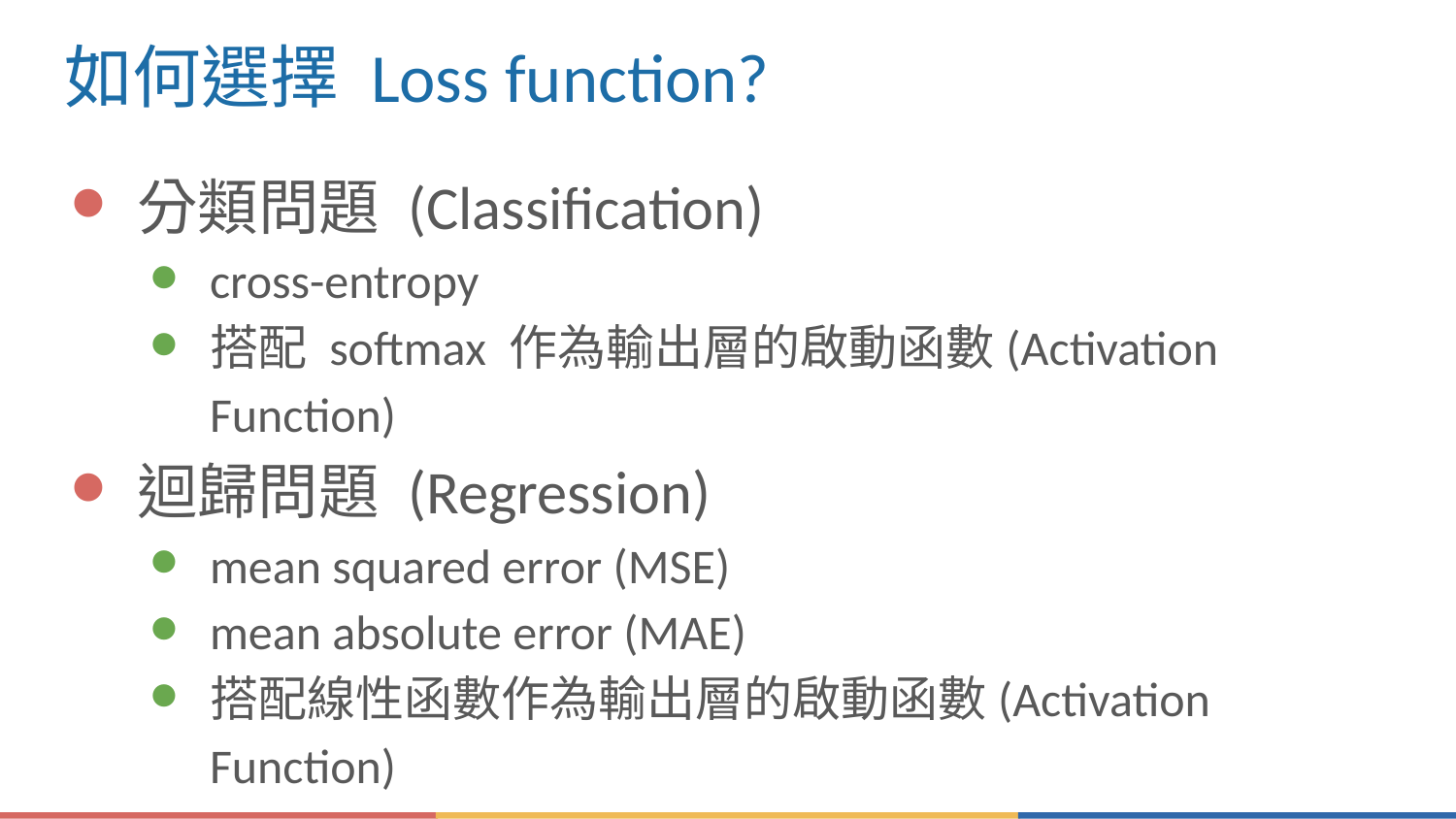

# 如何選擇 Loss function?
分類問題 (Classification)
cross-entropy
搭配 softmax 作為輸出層的啟動函數(Activation Function)
迴歸問題 (Regression)
mean squared error (MSE)
mean absolute error (MAE)
搭配線性函數作為輸出層的啟動函數(Activation Function)